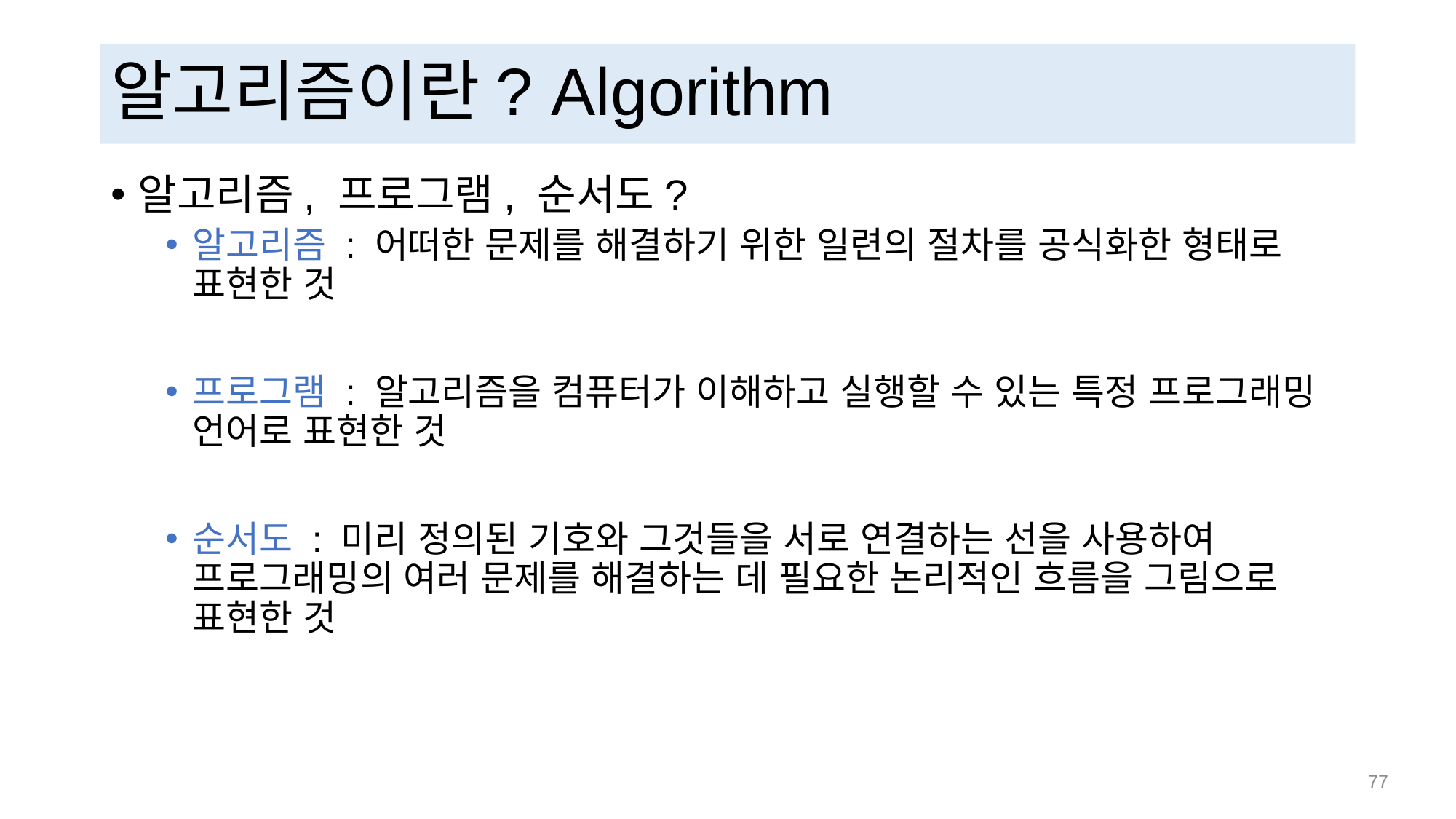

# 알고리즘이란? Algorithm
알고리즘, 프로그램, 순서도?
알고리즘 : 어떠한 문제를 해결하기 위한 일련의 절차를 공식화한 형태로 표현한 것

프로그램 : 알고리즘을 컴퓨터가 이해하고 실행할 수 있는 특정 프로그래밍 언어로 표현한 것

순서도 : 미리 정의된 기호와 그것들을 서로 연결하는 선을 사용하여 프로그래밍의 여러 문제를 해결하는 데 필요한 논리적인 흐름을 그림으로 표현한 것

 77